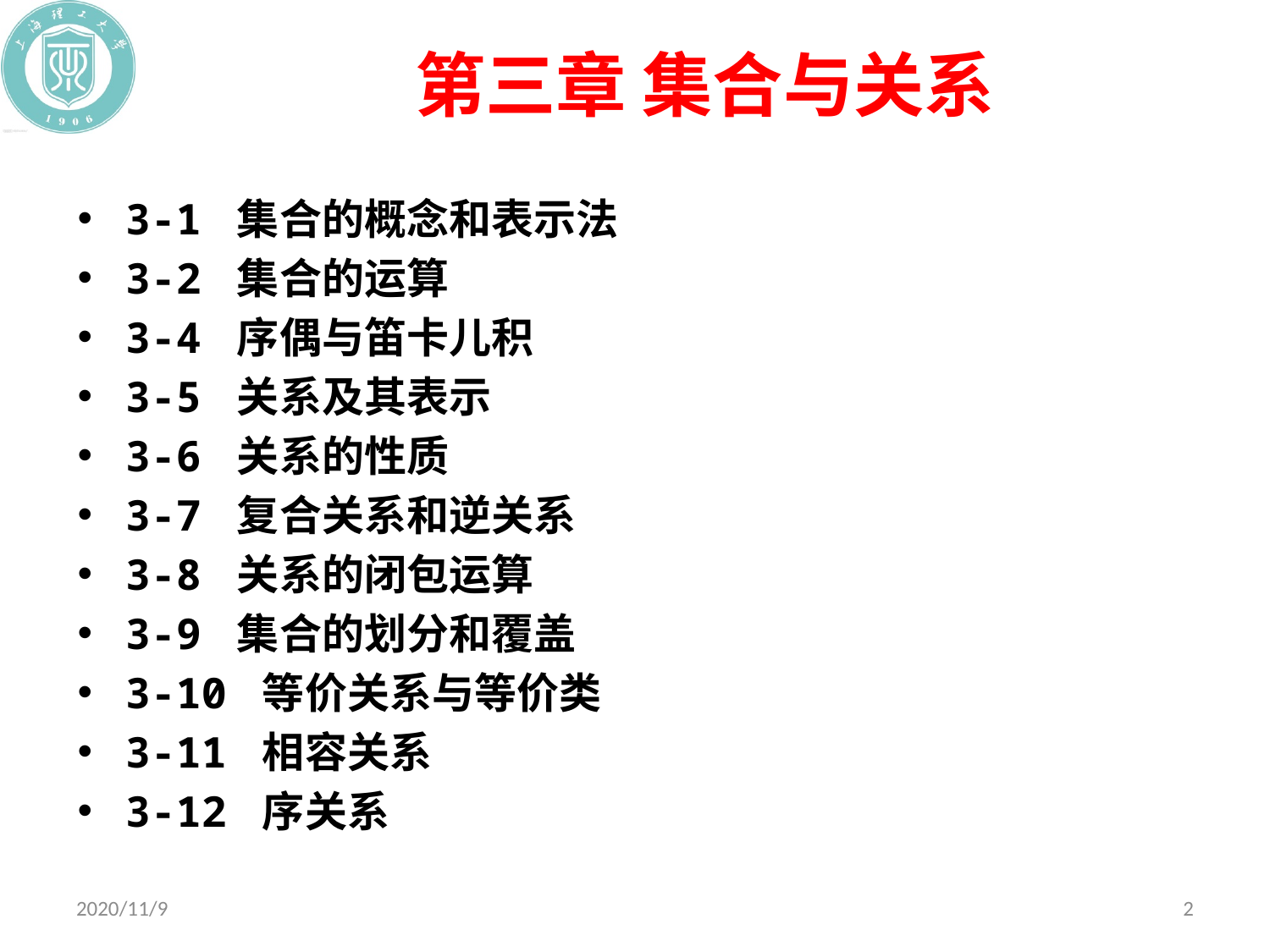

# 第三章 集合与关系
3-1 集合的概念和表示法
3-2 集合的运算
3-4 序偶与笛卡儿积
3-5 关系及其表示
3-6 关系的性质
3-7 复合关系和逆关系
3-8 关系的闭包运算
3-9 集合的划分和覆盖
3-10 等价关系与等价类
3-11 相容关系
3-12 序关系
2020/11/9
2